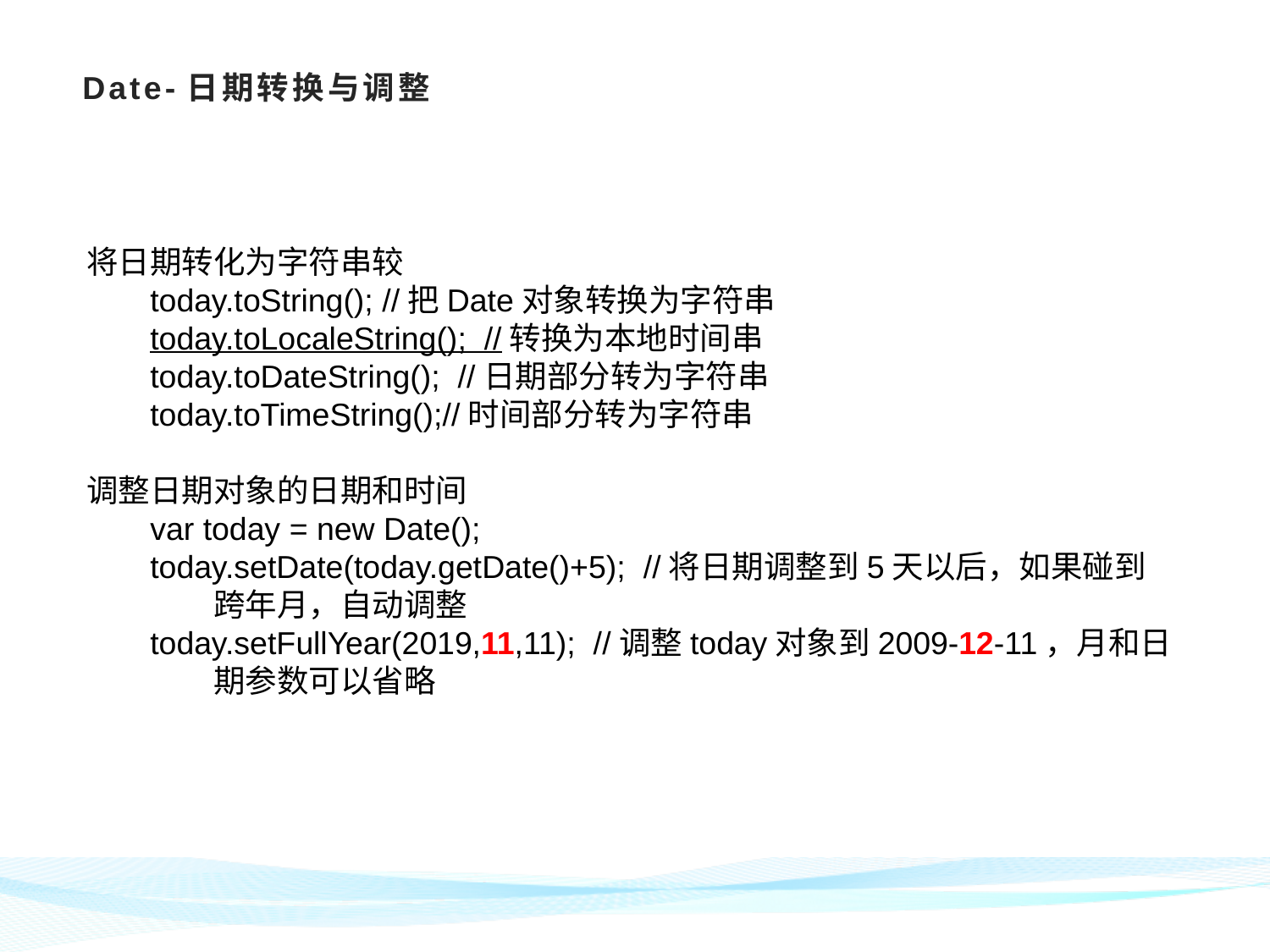

# Date-日期转换与调整
将日期转化为字符串较
today.toString(); //把Date对象转换为字符串
today.toLocaleString();  //转换为本地时间串
today.toDateString();  //日期部分转为字符串
today.toTimeString();//时间部分转为字符串

调整日期对象的日期和时间
var today = new Date();
today.setDate(today.getDate()+5);  //将日期调整到5天以后，如果碰到跨年月，自动调整
today.setFullYear(2019,11,11);  //调整today对象到2009-12-11，月和日期参数可以省略